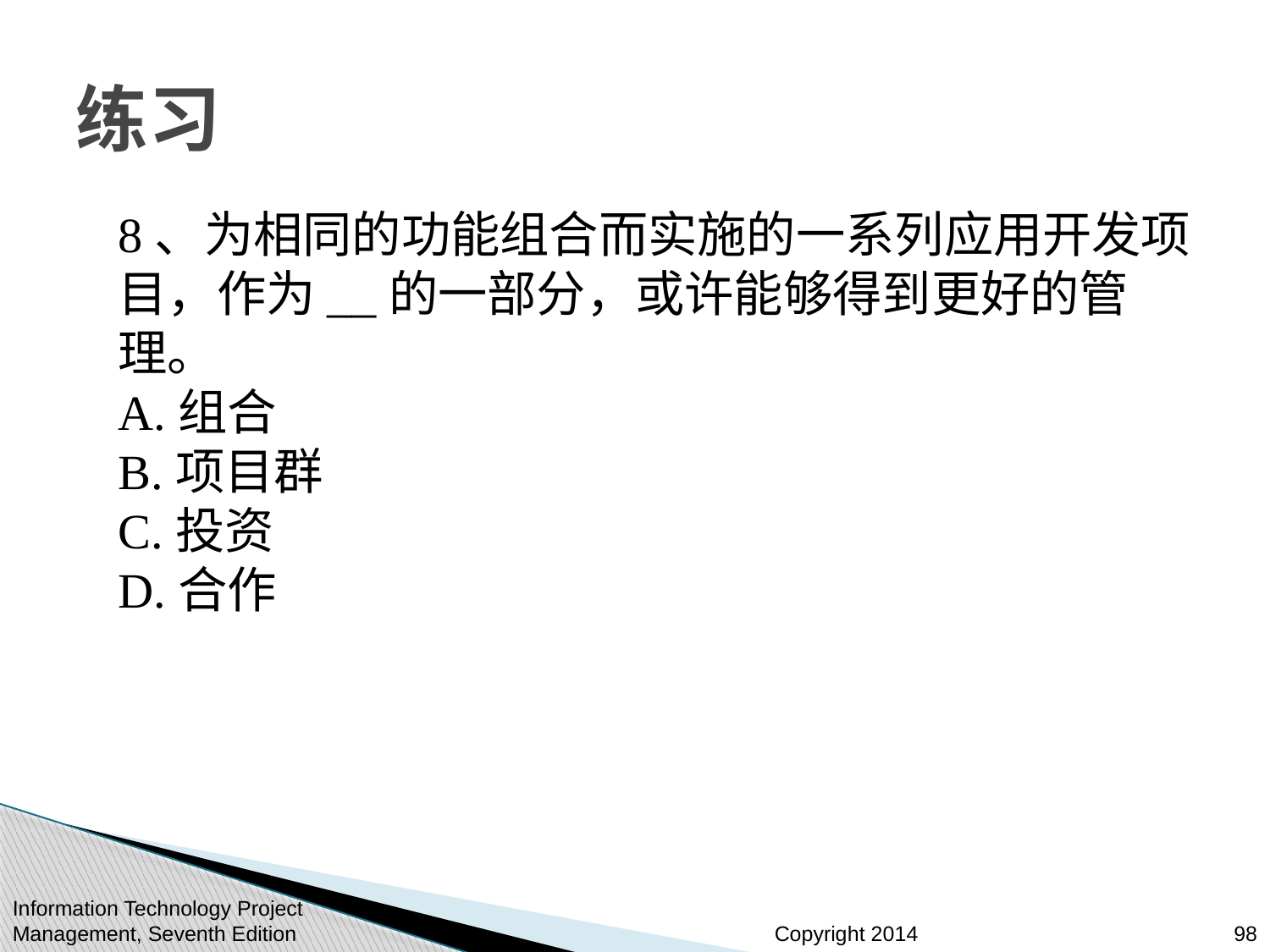

# 练习
8、为相同的功能组合而实施的一系列应用开发项目，作为__的一部分，或许能够得到更好的管理。
A.组合
B.项目群
C.投资
D.合作
Information Technology Project Management, Seventh Edition
98